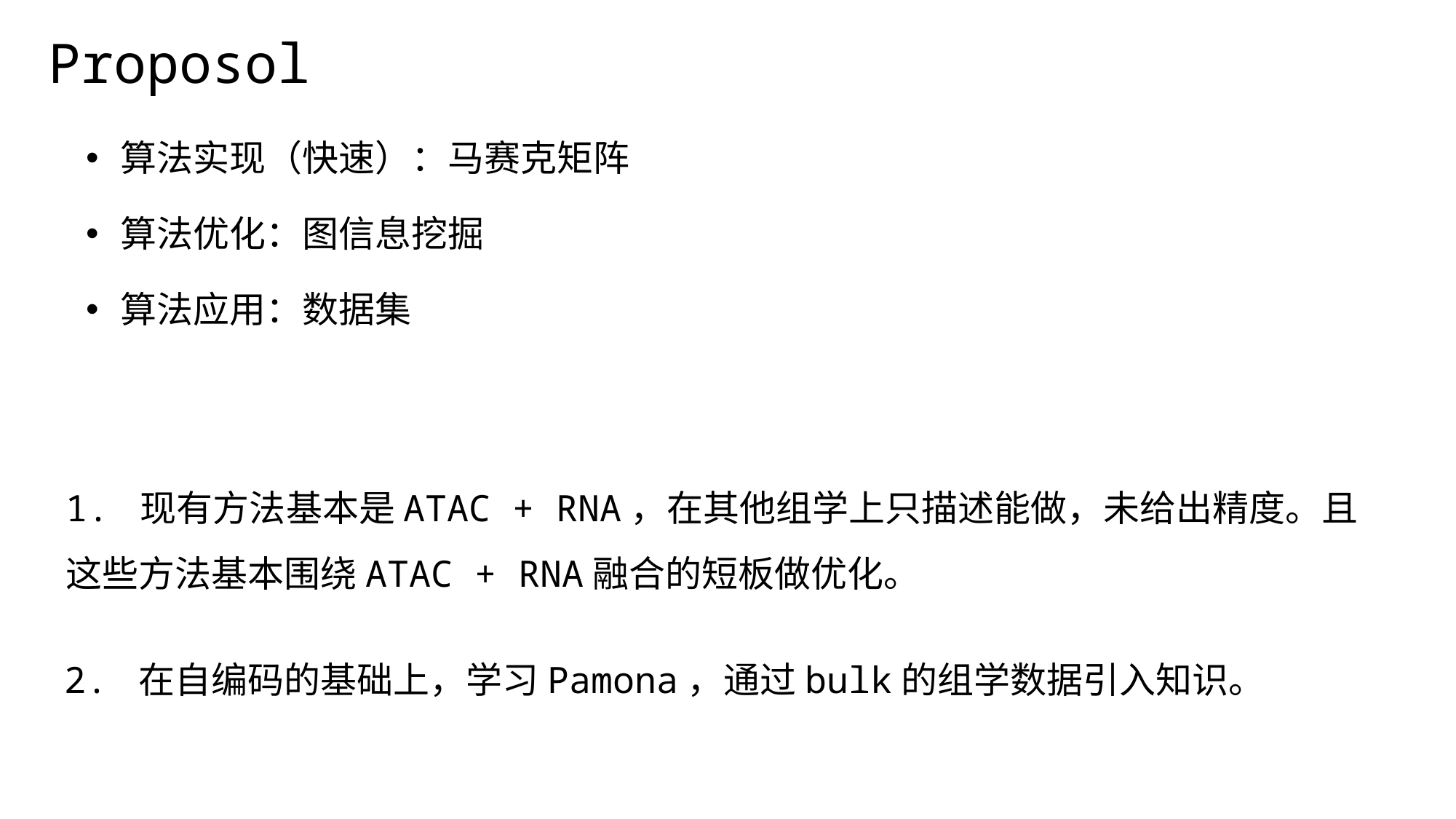

Proposol
算法实现（快速）：马赛克矩阵
算法优化：图信息挖掘
算法应用：数据集
1. 现有方法基本是ATAC + RNA，在其他组学上只描述能做，未给出精度。且这些方法基本围绕ATAC + RNA融合的短板做优化。
2. 在自编码的基础上，学习Pamona，通过bulk的组学数据引入知识。